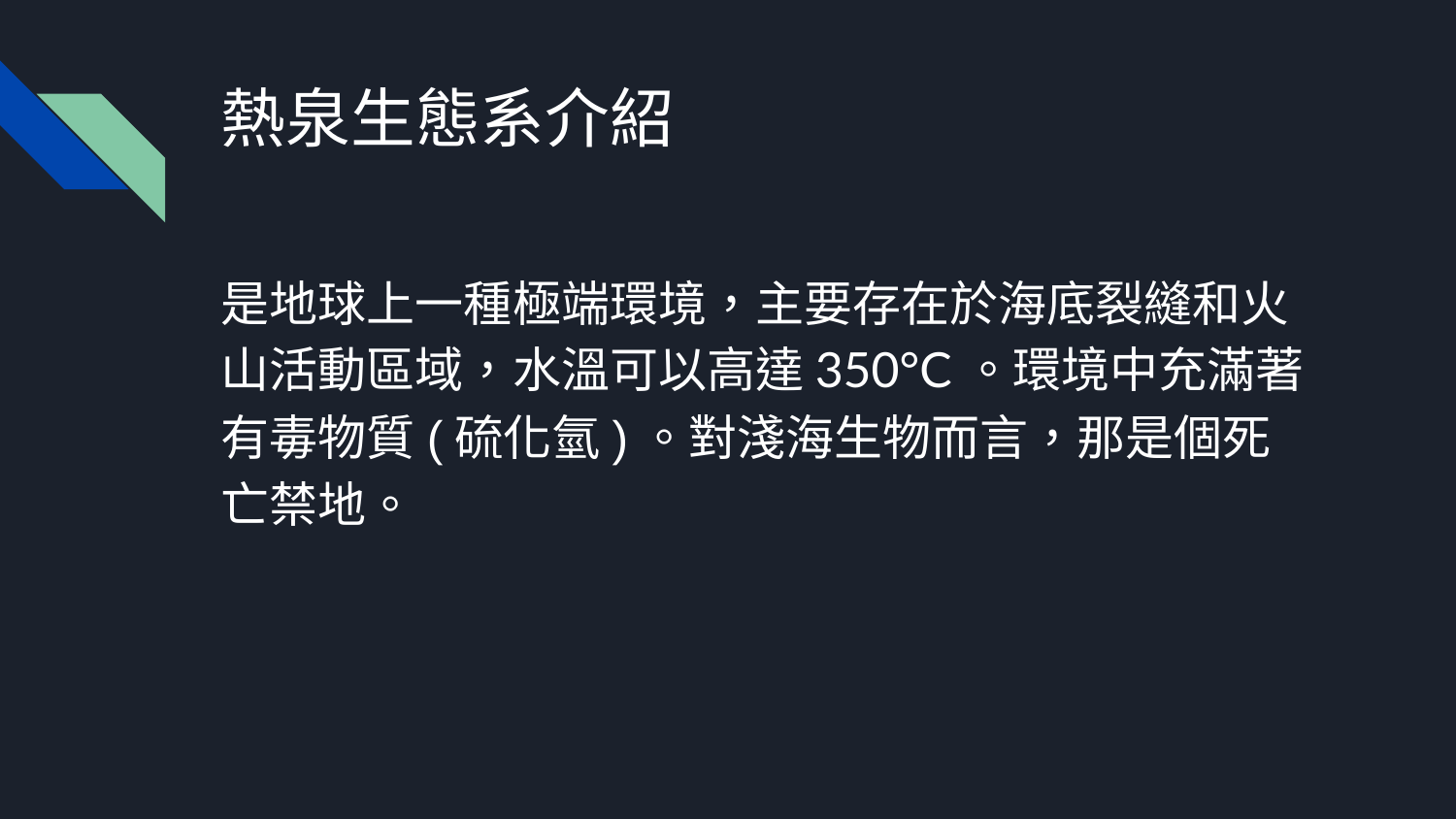

# 熱泉生態系介紹

是地球上一種極端環境，主要存在於海底裂縫和火山活動區域，水溫可以高達350°C。環境中充滿著有毒物質(硫化氫)。對淺海生物而言，那是個死亡禁地。